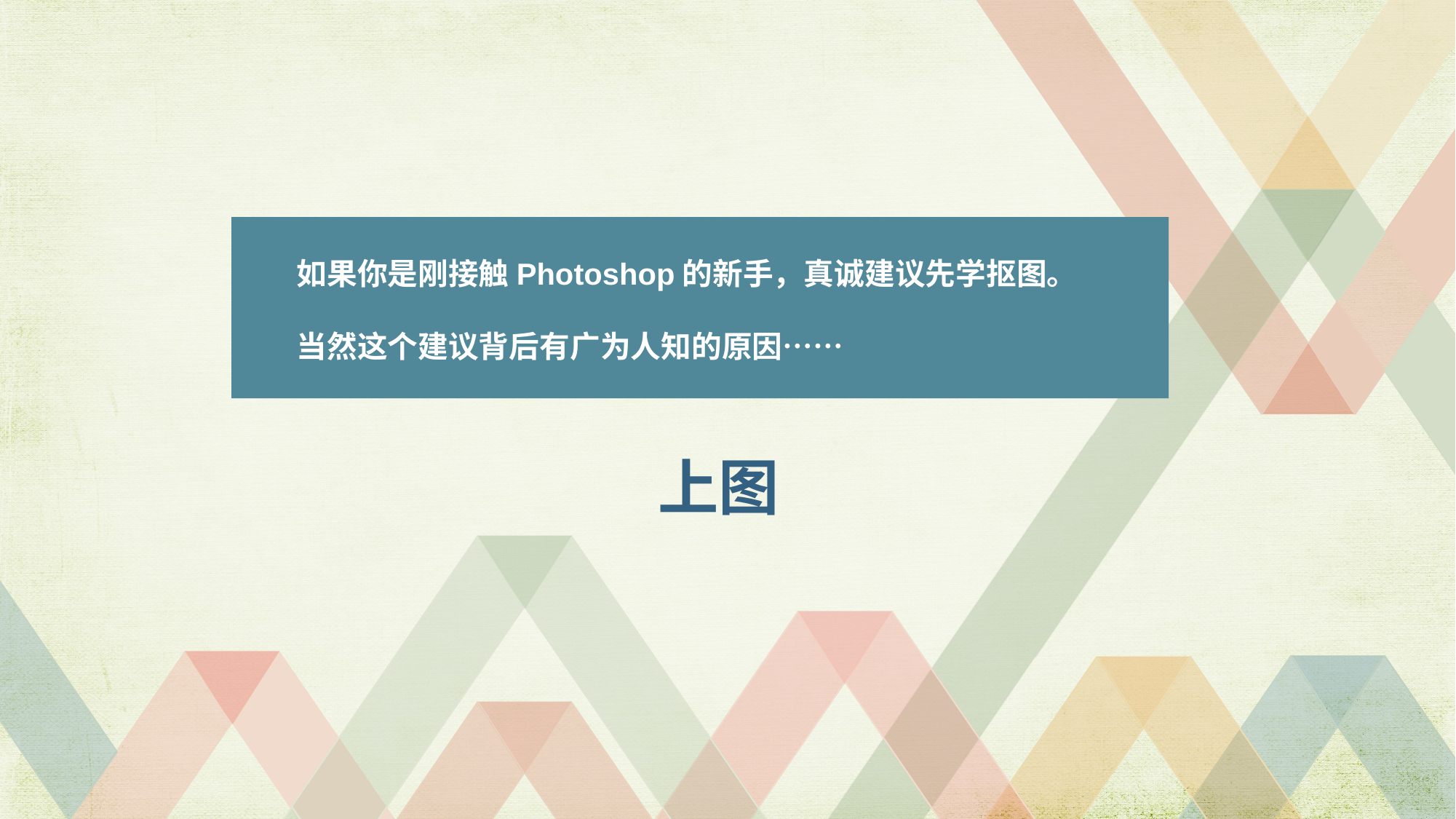

如果你是刚接触Photoshop的新手，真诚建议先学抠图。

当然这个建议背后有广为人知的原因……

上图